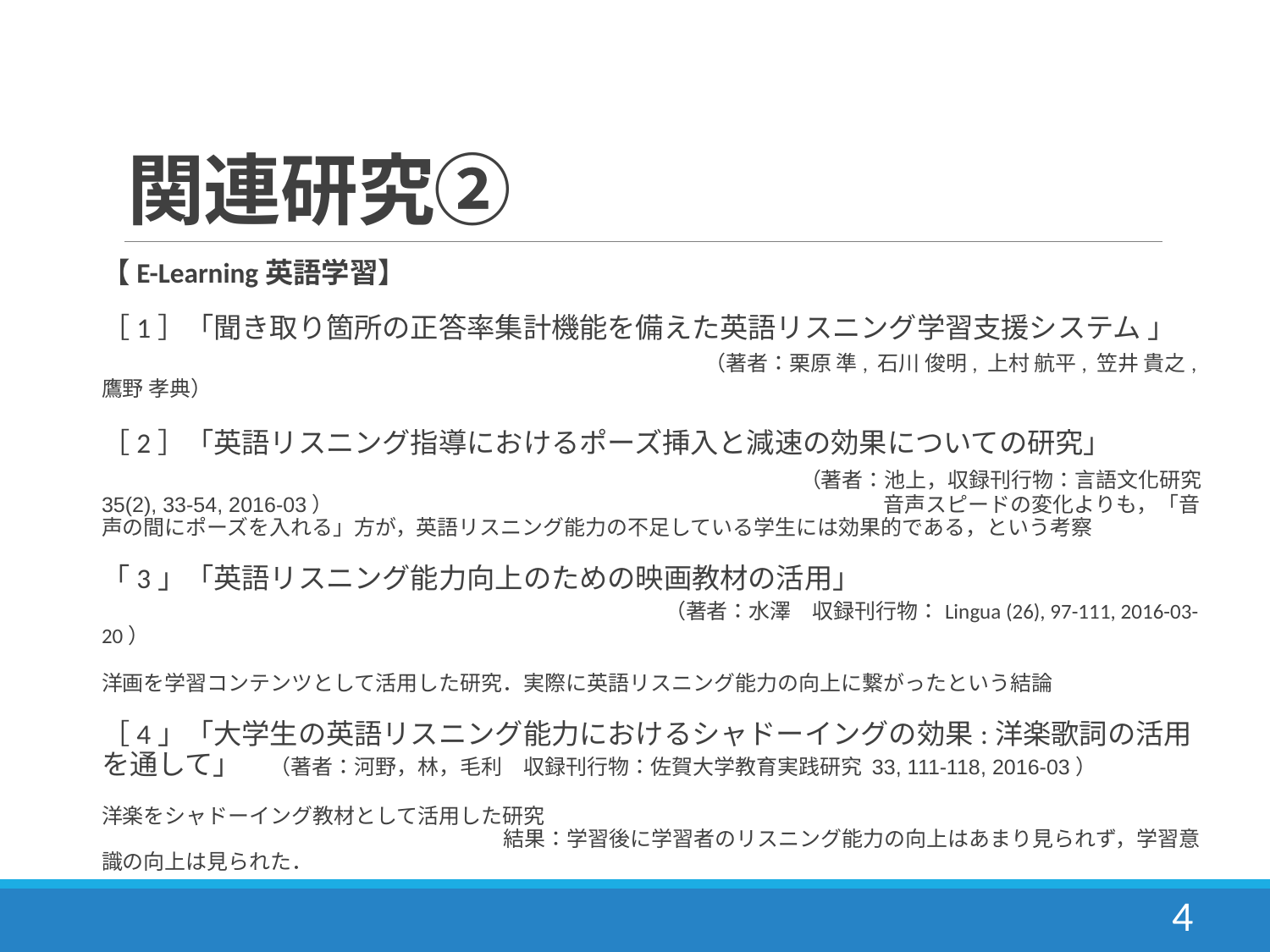

# 関連研究②
【E-Learning英語学習】
［1］「聞き取り箇所の正答率集計機能を備えた英語リスニング学習支援システム 」　　　　　　　　　　　　　　　　　　　（著者：栗原 準, 石川 俊明, 上村 航平, 笠井 貴之, 鷹野 孝典）
［2］「英語リスニング指導におけるポーズ挿入と減速の効果についての研究」　　　　　　　　　　　　　　　　　　　　　　　　　（著者：池上，収録刊行物：言語文化研究 35(2), 33-54, 2016-03）　　　　　　　　　　　　　　　　　　　　　　　　　　音声スピードの変化よりも，「音声の間にポーズを入れる」方が，英語リスニング能力の不足している学生には効果的である，という考察
「3」「英語リスニング能力向上のための映画教材の活用」　　　　　　　　　　　　　　　　　　　　　　　　　　　　　　　　（著者：水澤　収録刊行物：Lingua (26), 97-111, 2016-03-20）
洋画を学習コンテンツとして活用した研究．実際に英語リスニング能力の向上に繋がったという結論
［4」「大学生の英語リスニング能力におけるシャドーイングの効果:洋楽歌詞の活用を通して」　（著者：河野，林，毛利　収録刊行物：佐賀大学教育実践研究 33, 111-118, 2016-03）
洋楽をシャドーイング教材として活用した研究　　　　　　　　　　　　　　　　　　　　　　　　　　　　　　　　　　　　　　　　　　　　　　　　　　結果：学習後に学習者のリスニング能力の向上はあまり見られず，学習意識の向上は見られた．
4